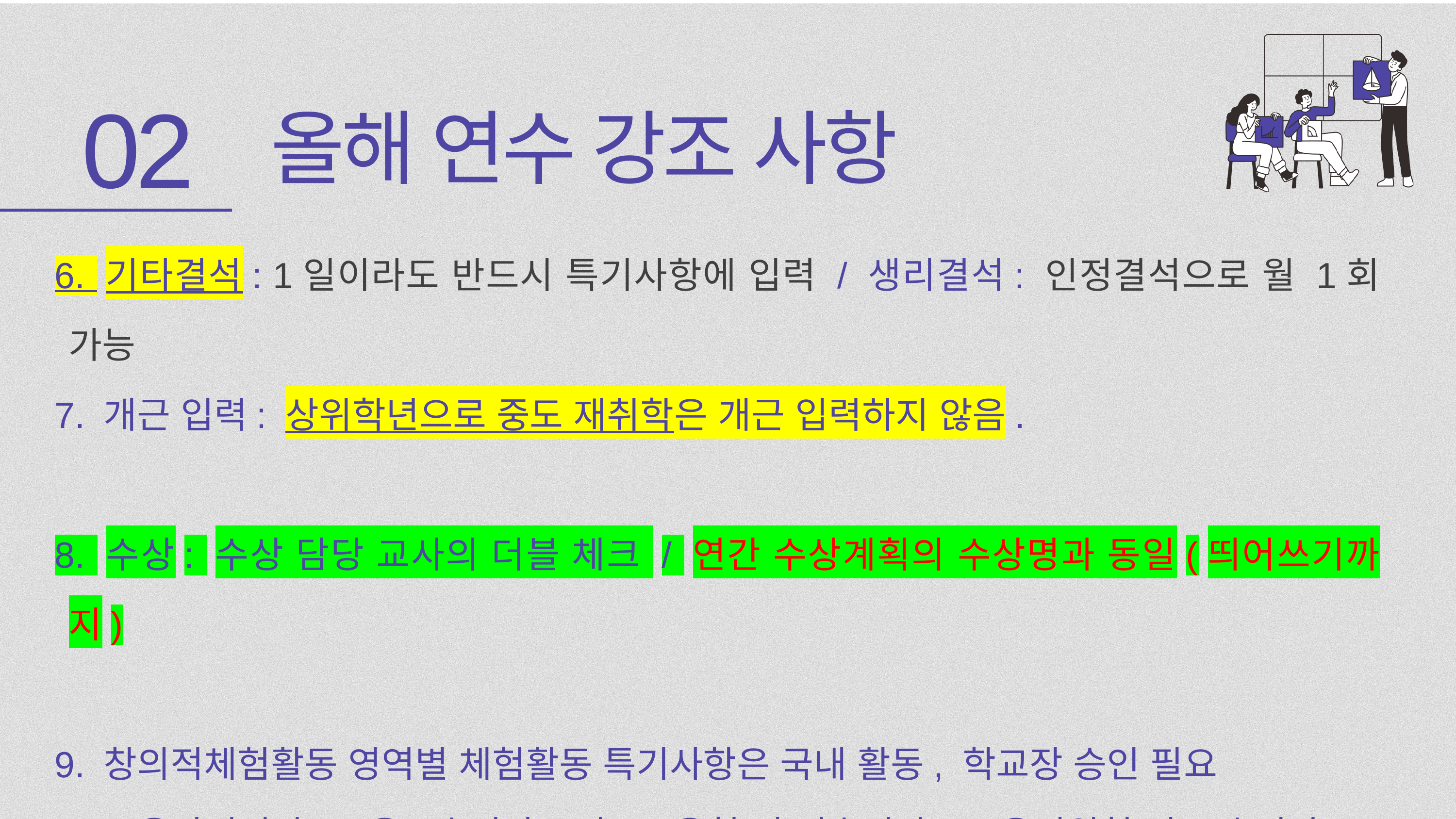

02
올해 연수 강조 사항

6. 기타결석: 1일이라도 반드시 특기사항에 입력 / 생리결석: 인정결석으로 월 1회 가능
7. 개근 입력: 상위학년으로 중도 재취학은 개근 입력하지 않음.

8. 수상: 수상 담당 교사의 더블 체크 / 연간 수상계획의 수상명과 동일(띄어쓰기까지)

9. 창의적체험활동 영역별 체험활동 특기사항은 국내 활동, 학교장 승인 필요
    교육관련기관(교육소속기관, 시도교육청 및 직속기관, 교육지원청 및 소속기관)
   - 대전수학문화관 입력 가능